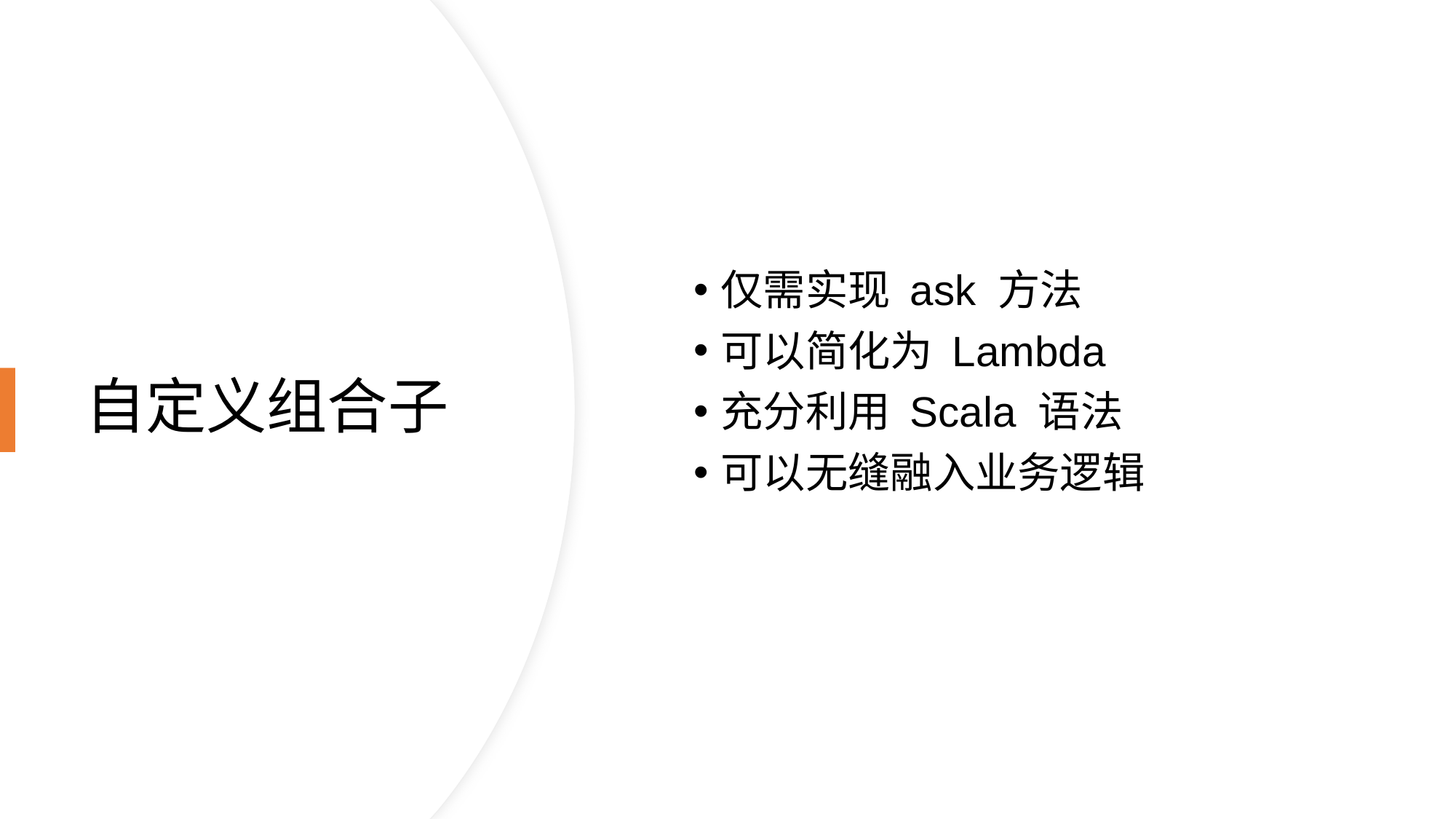

# 自定义组合子
仅需实现 ask 方法
可以简化为 Lambda
充分利用 Scala 语法
可以无缝融入业务逻辑